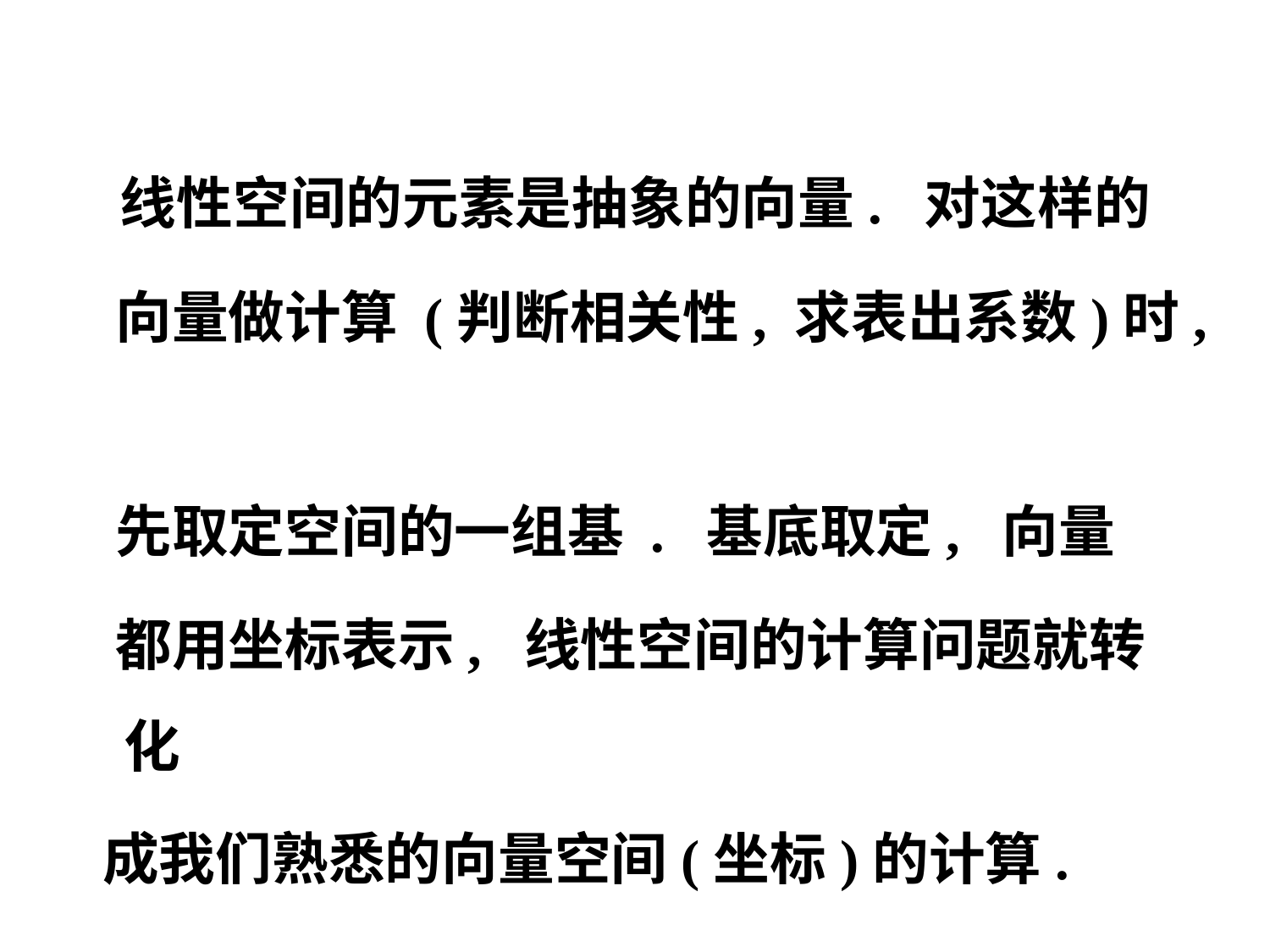

线性空间的元素是抽象的向量.  对这样的
  向量做计算 (判断相关性, 求表出系数)时,
  先取定空间的一组基 .  基底取定,  向量
  都用坐标表示,  线性空间的计算问题就转化
 成我们熟悉的向量空间(坐标)的计算.